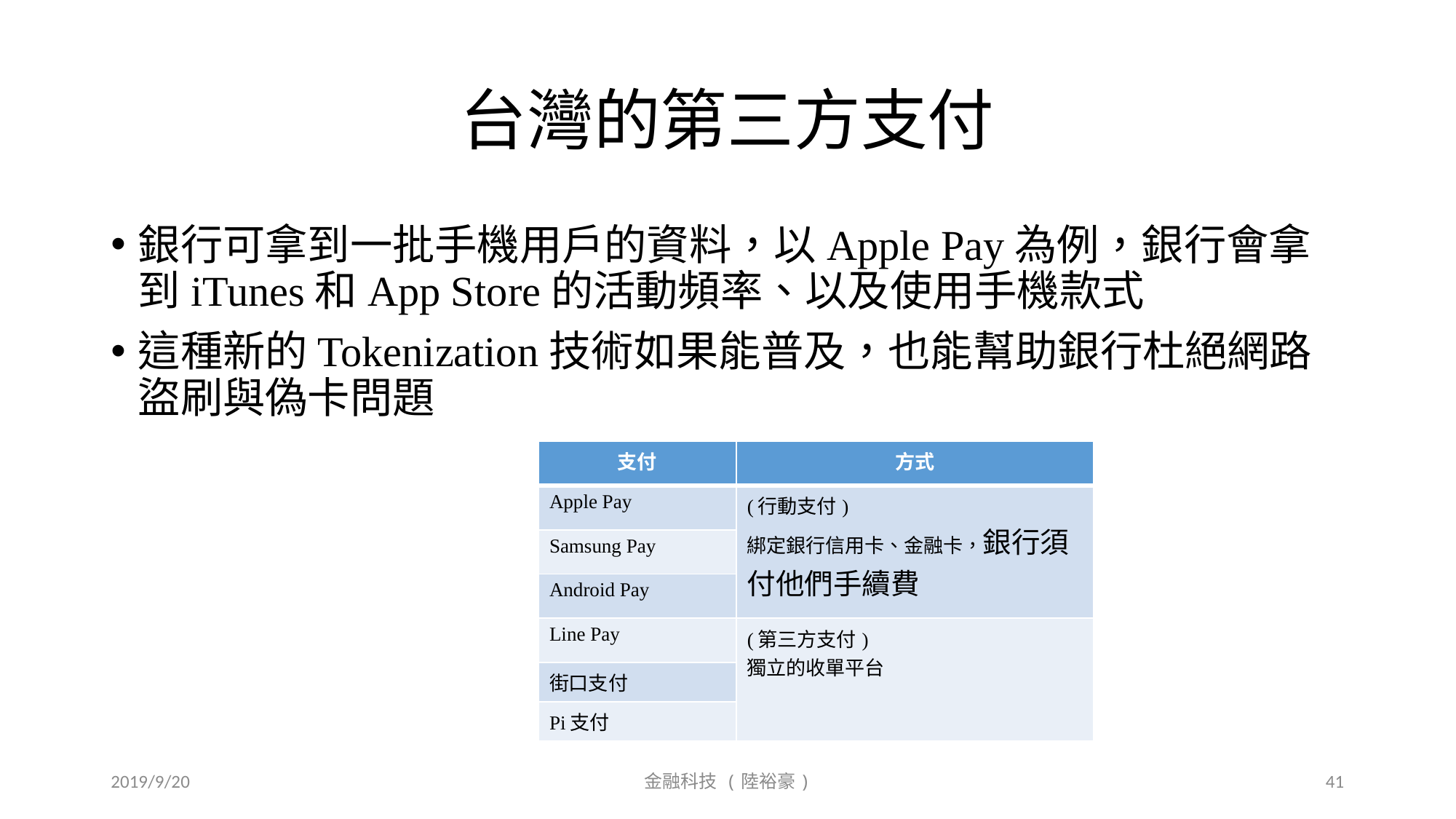

# 台灣的第三方支付
銀行可拿到一批手機用戶的資料，以Apple Pay為例，銀行會拿到iTunes和App Store的活動頻率、以及使用手機款式
這種新的Tokenization技術如果能普及，也能幫助銀行杜絕網路盜刷與偽卡問題
| 支付 | 方式 |
| --- | --- |
| Apple Pay | (行動支付) 綁定銀行信用卡、金融卡，銀行須付他們手續費 |
| Samsung Pay |  |
| Android Pay |  |
| Line Pay | (第三方支付) 獨立的收單平台 |
| 街口支付 |  |
| Pi支付 |  |
2019/9/20
金融科技 (陸裕豪)
41